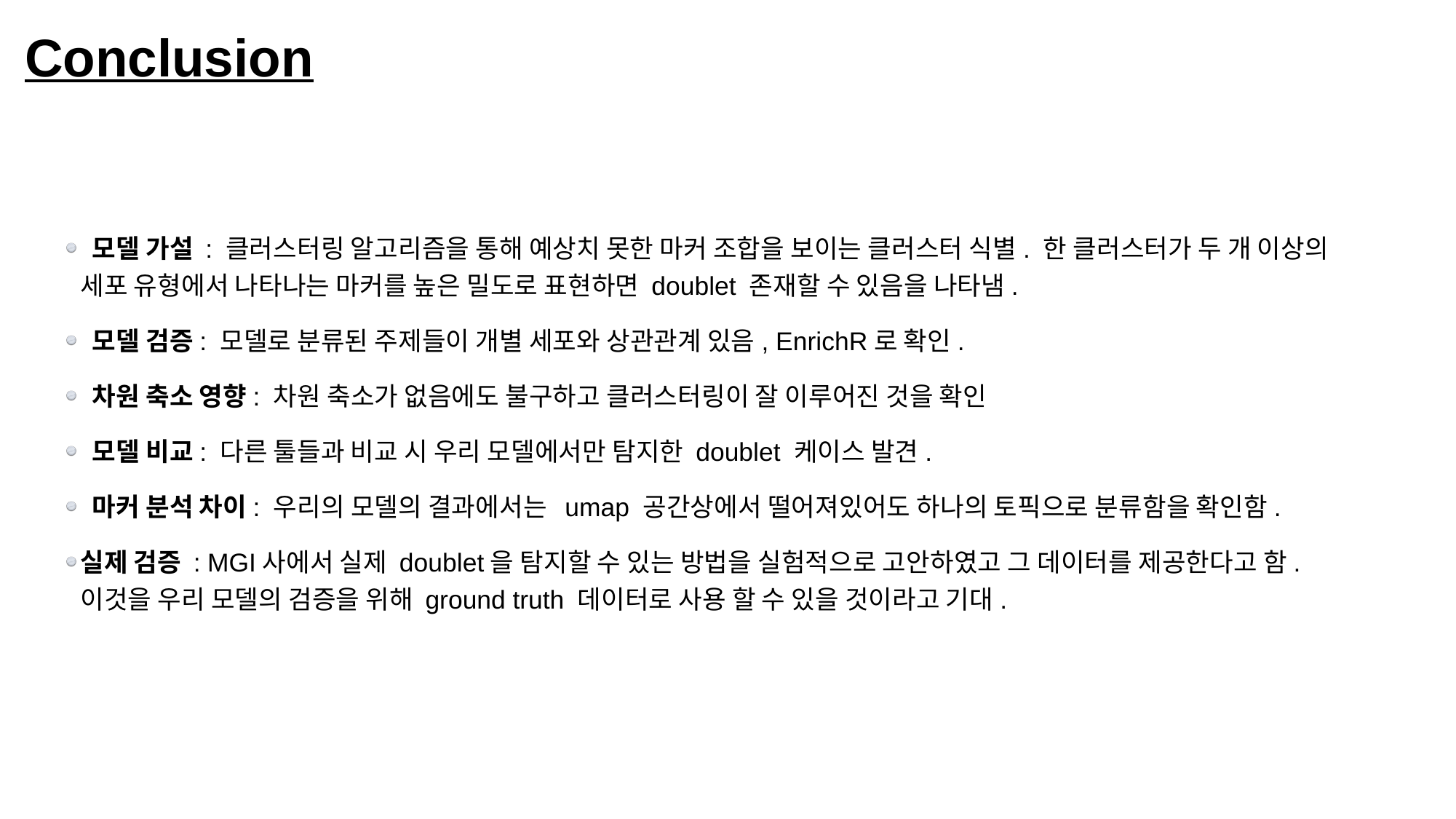

# Conclusion
 모델 가설 : 클러스터링 알고리즘을 통해 예상치 못한 마커 조합을 보이는 클러스터 식별. 한 클러스터가 두 개 이상의 세포 유형에서 나타나는 마커를 높은 밀도로 표현하면 doublet 존재할 수 있음을 나타냄.
 모델 검증: 모델로 분류된 주제들이 개별 세포와 상관관계 있음, EnrichR로 확인.
 차원 축소 영향: 차원 축소가 없음에도 불구하고 클러스터링이 잘 이루어진 것을 확인
 모델 비교: 다른 툴들과 비교 시 우리 모델에서만 탐지한 doublet 케이스 발견.
 마커 분석 차이: 우리의 모델의 결과에서는  umap 공간상에서 떨어져있어도 하나의 토픽으로 분류함을 확인함.
실제 검증 : MGI사에서 실제 doublet을 탐지할 수 있는 방법을 실험적으로 고안하였고 그 데이터를 제공한다고 함. 이것을 우리 모델의 검증을 위해 ground truth 데이터로 사용 할 수 있을 것이라고 기대.